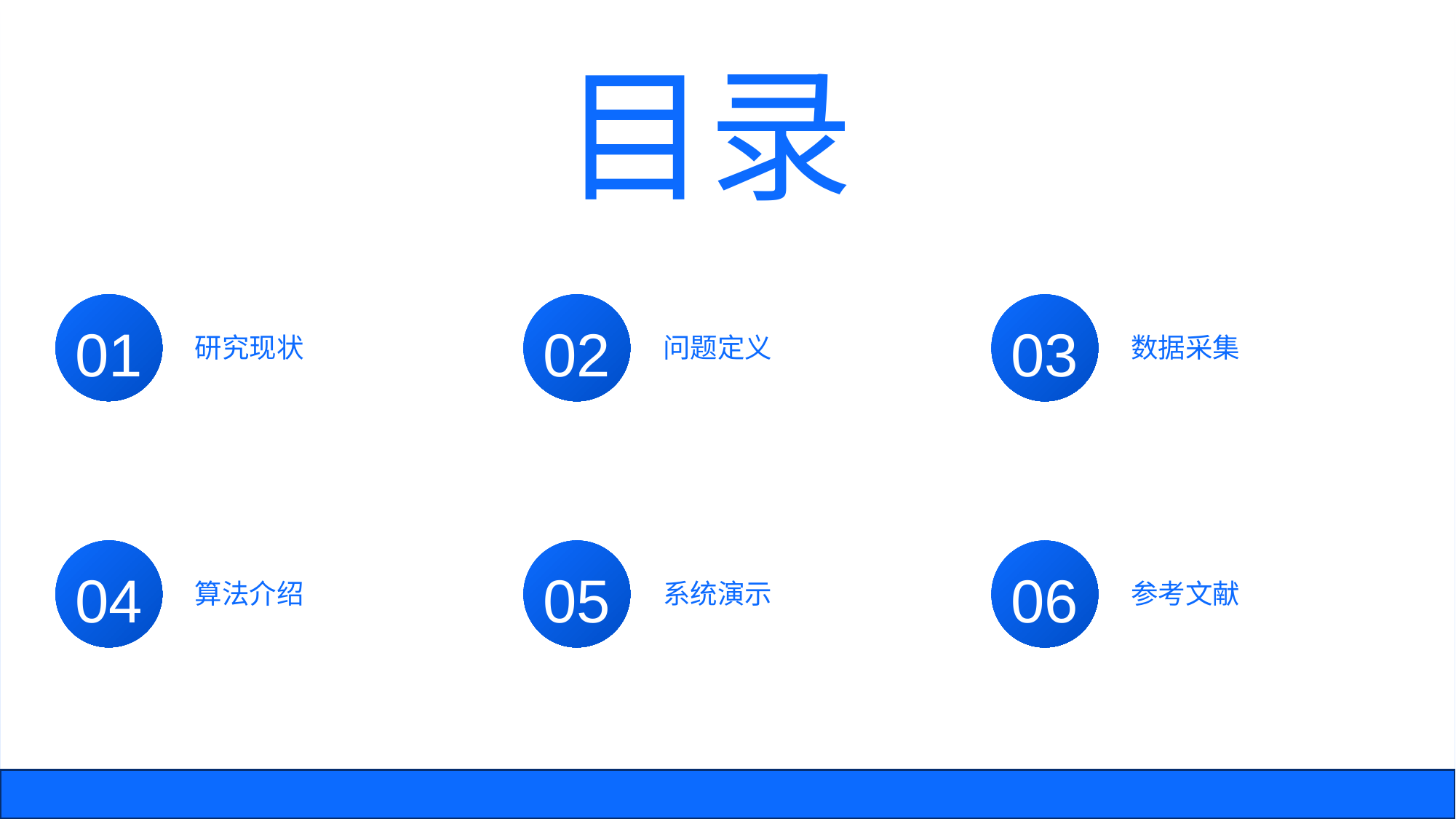

目录
01
研究现状
02
问题定义
03
数据采集

04
算法介绍
05
系统演示
06
参考文献